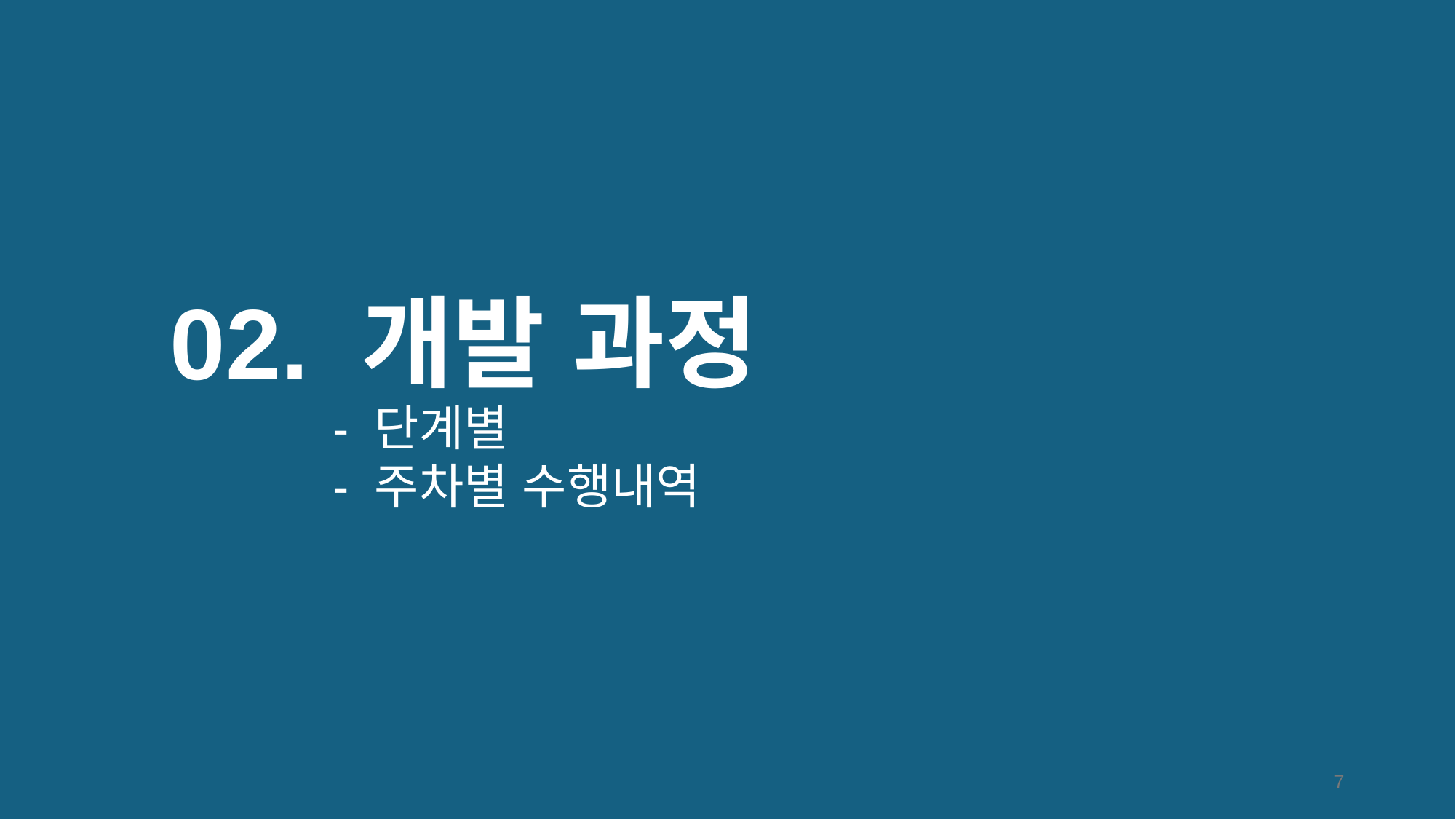

# 02. 개발 과정
- 단계별
- 주차별 수행내역

7